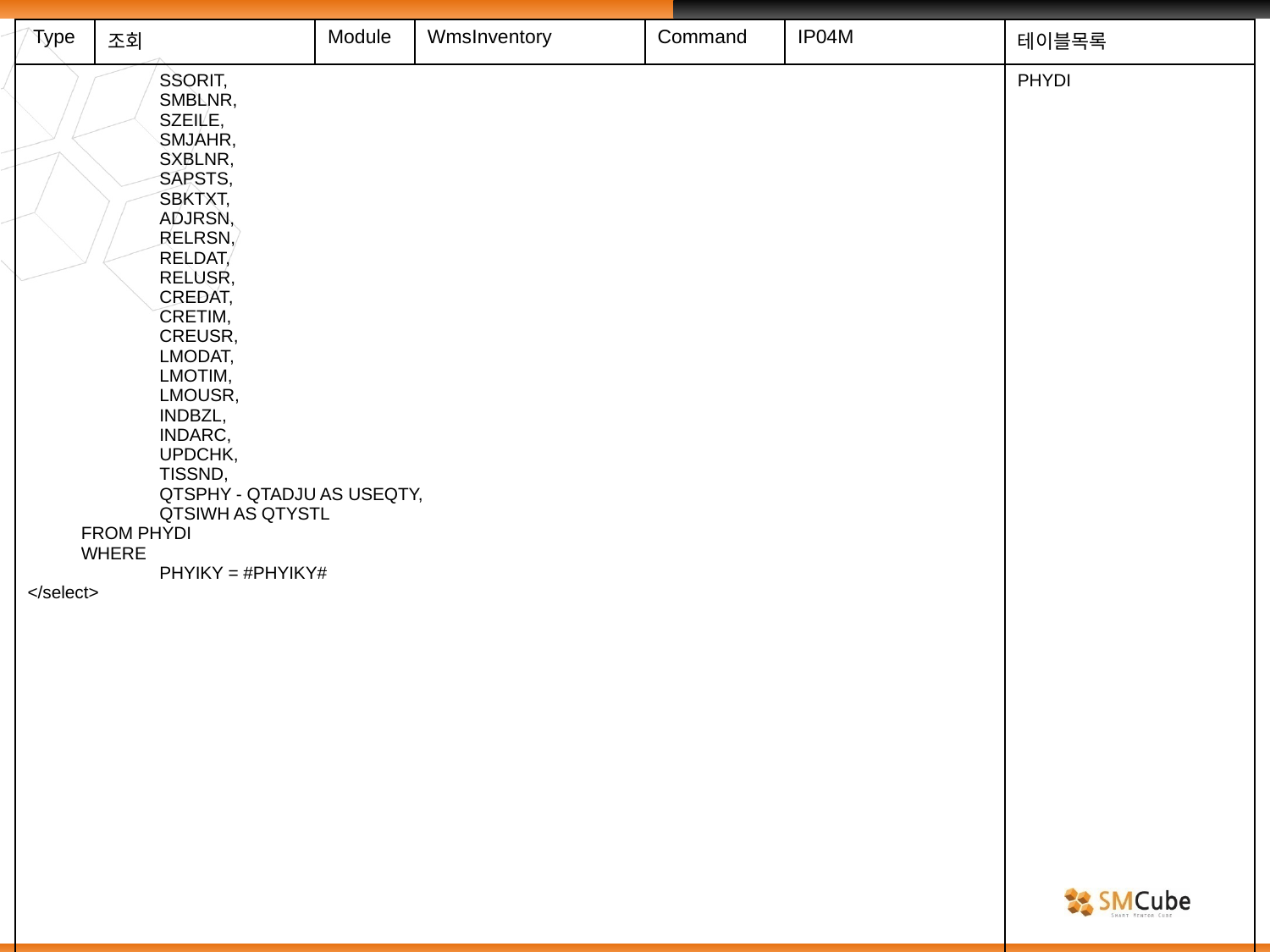

| Type | 조회 | Module | WmsInventory | Command | IP04M | 테이블목록 |
| --- | --- | --- | --- | --- | --- | --- |
| SSORIT, SMBLNR, SZEILE, SMJAHR, SXBLNR, SAPSTS, SBKTXT, ADJRSN, RELRSN, RELDAT, RELUSR, CREDAT, CRETIM, CREUSR, LMODAT, LMOTIM, LMOUSR, INDBZL, INDARC, UPDCHK, TISSND, QTSPHY - QTADJU AS USEQTY, QTSIWH AS QTYSTL FROM PHYDI WHERE PHYIKY = #PHYIKY# </select> |  |  |  |  |  | PHYDI |